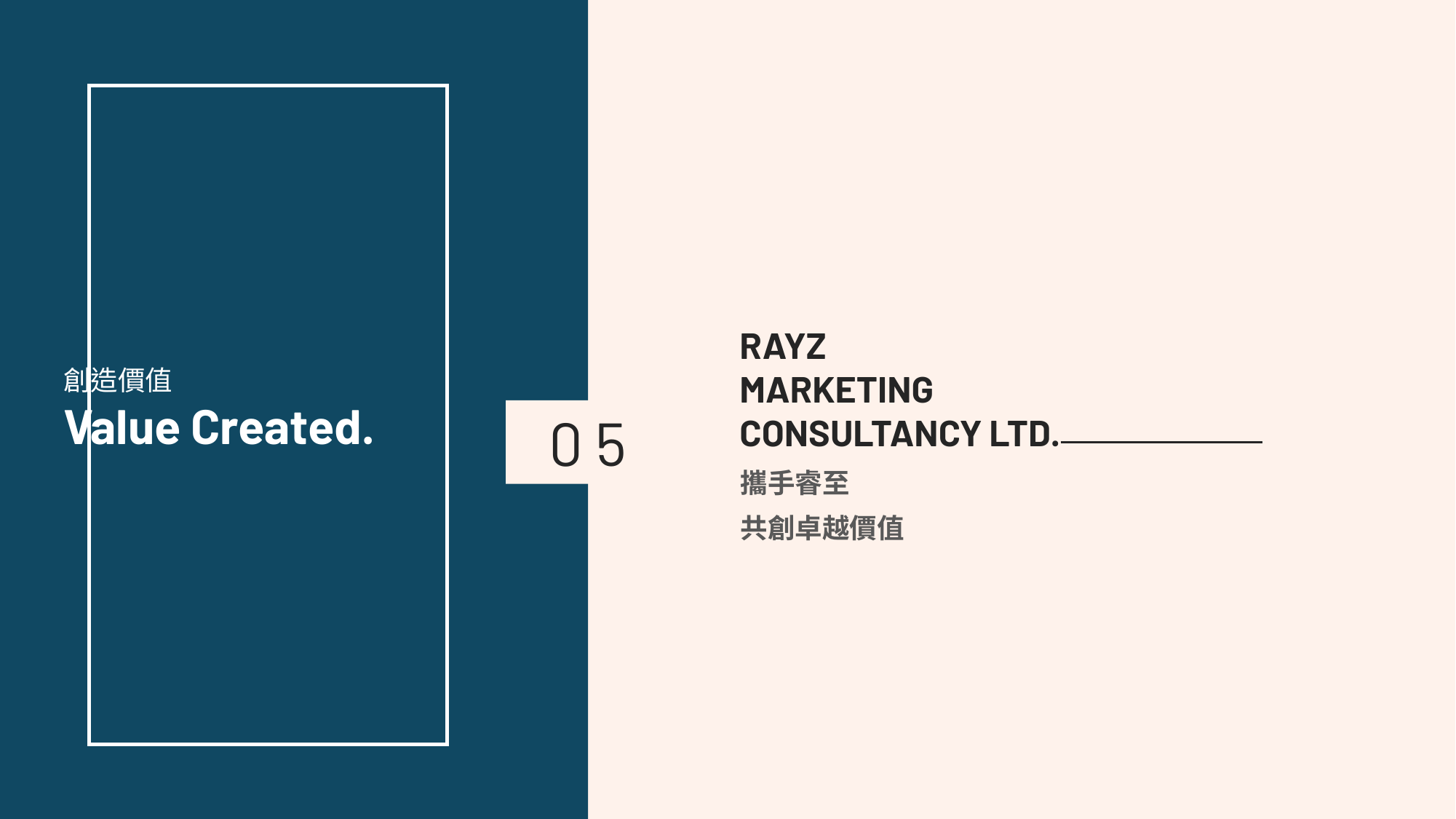

RAYZ
MARKETING
CONSULTANCY LTD.
創造價值
Value Created.
0 5
攜手睿至
共創卓越價值